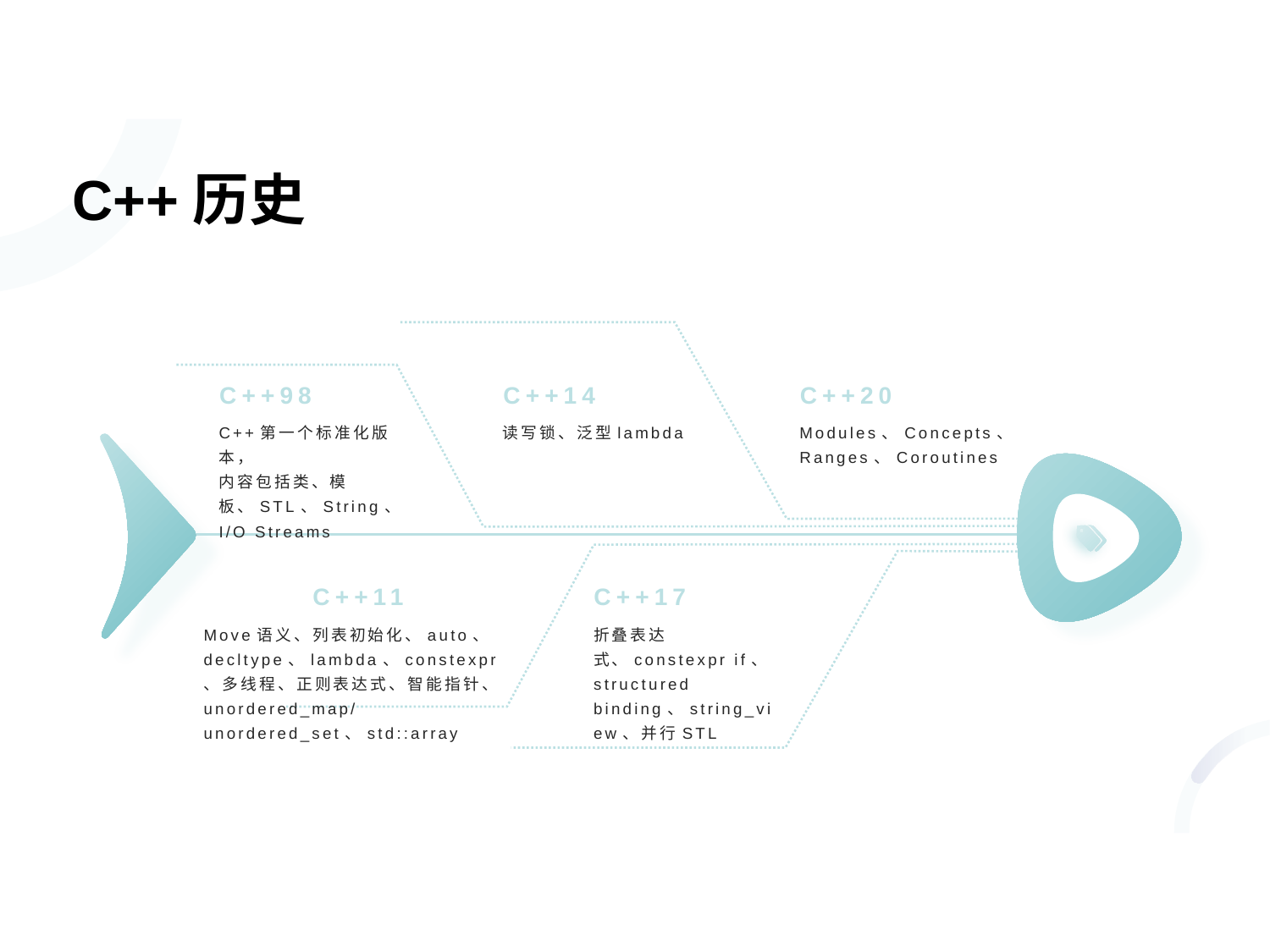

# C++历史

C++98
C++14
C++20
C++第一个标准化版本，
内容包括类、模板、STL、String、I/O Streams
读写锁、泛型lambda
Modules、Concepts、
Ranges、Coroutines

C++11
C++17
Move语义、列表初始化、auto、decltype、lambda、constexpr、多线程、正则表达式、智能指针、unordered_map/unordered_set、std::array
折叠表达式、constexpr if、structured binding、string_view、并行STL